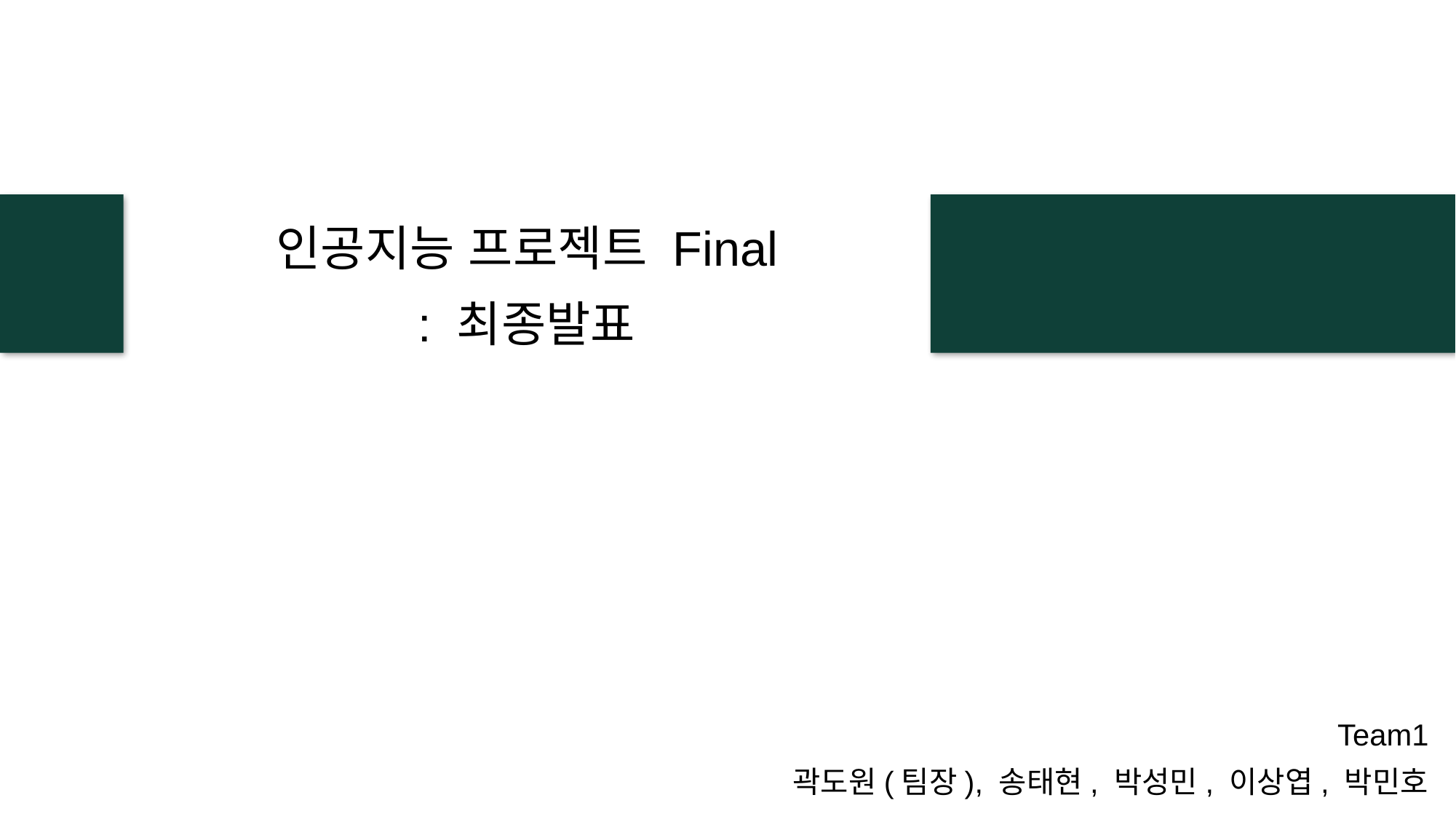

인공지능 프로젝트 Final
: 최종발표
Team1
곽도원(팀장), 송태현, 박성민, 이상엽, 박민호